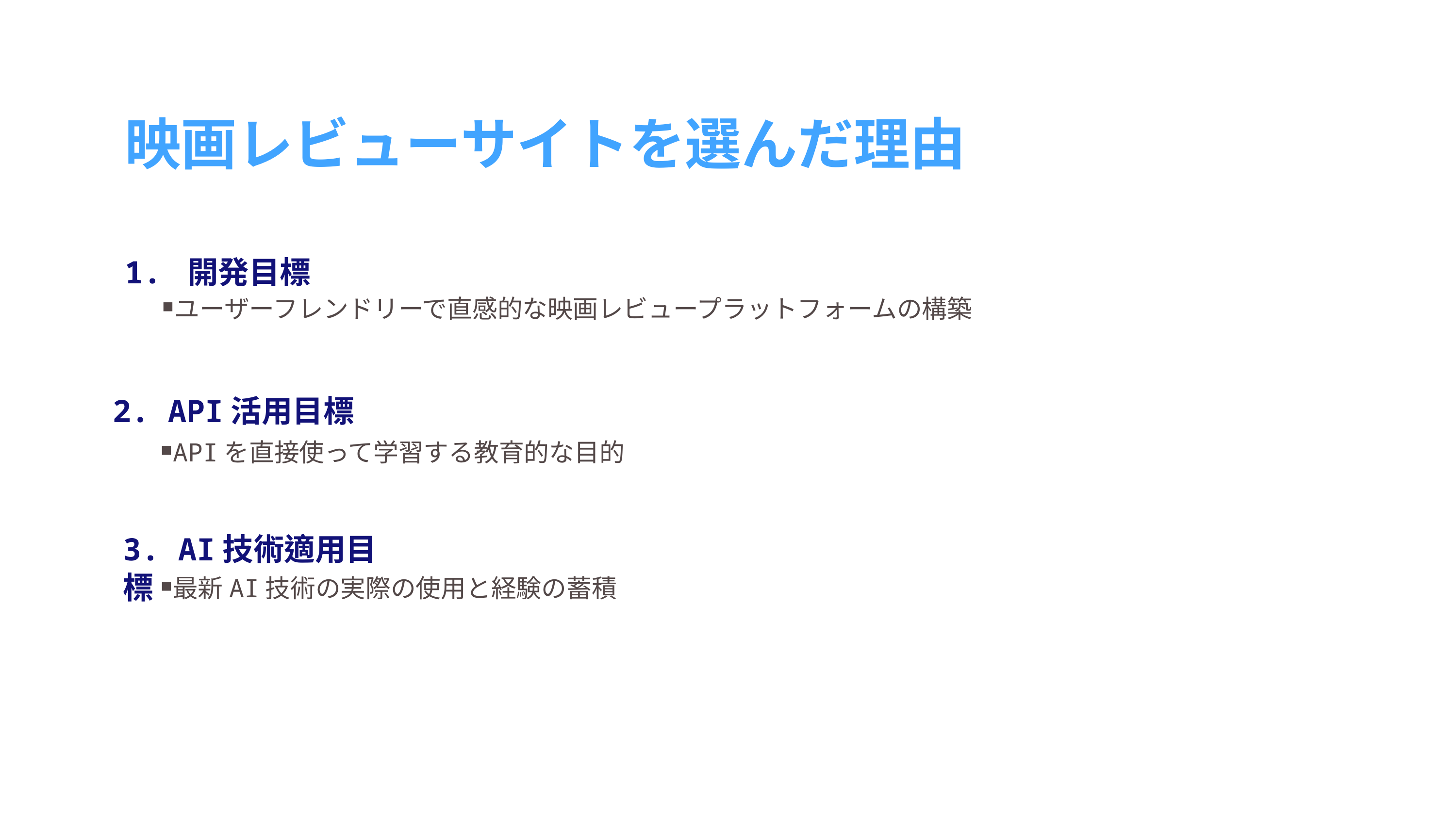

映画レビューサイトを選んだ理由

1. 開発目標

ユーザーフレンドリーで直感的な映画レビュープラットフォームの構築

2. API活用目標

APIを直接使って学習する教育的な目的

3. AI技術適用目標

最新AI技術の実際の使用と経験の蓄積